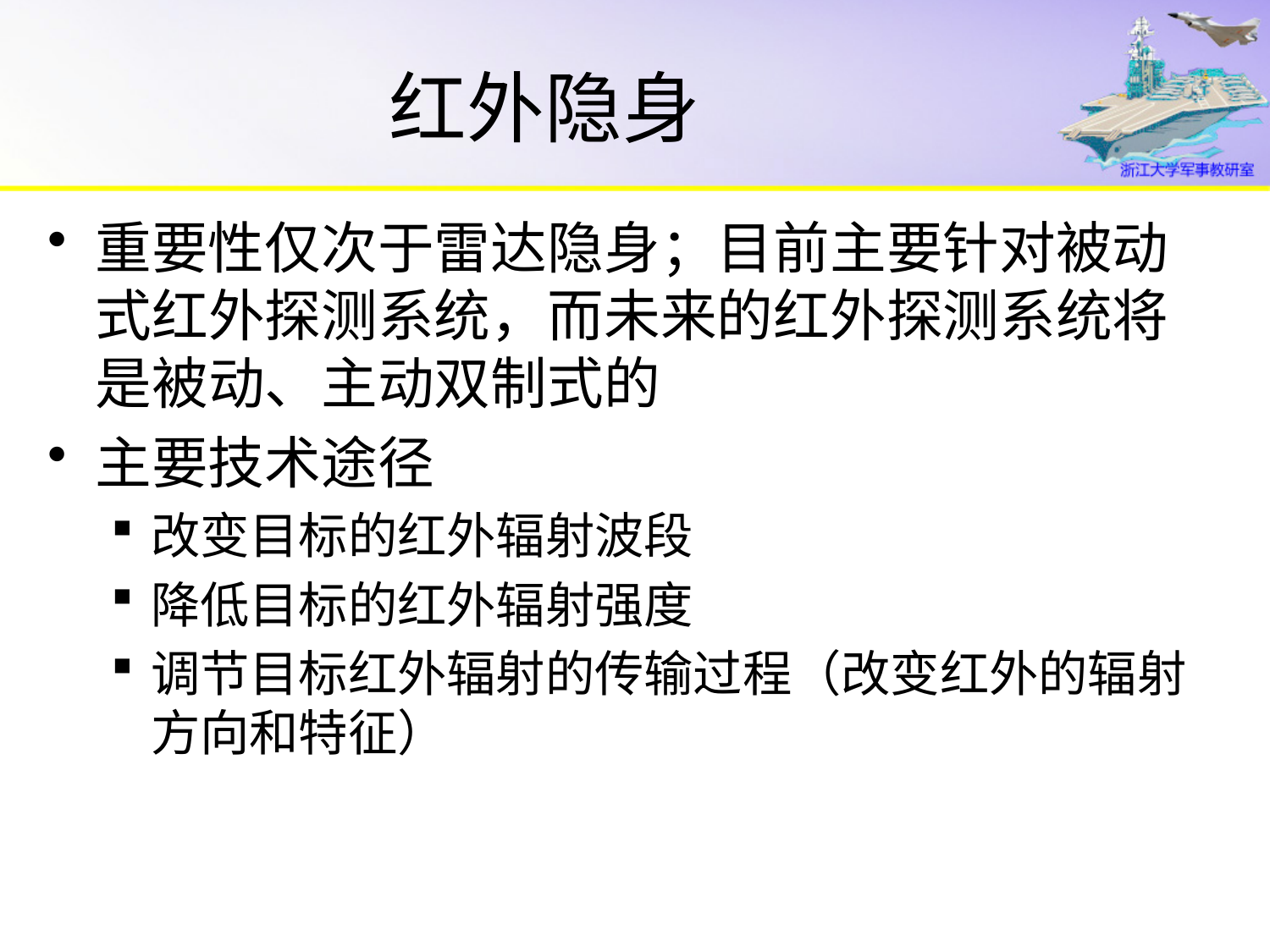

# 红外隐身
重要性仅次于雷达隐身；目前主要针对被动式红外探测系统，而未来的红外探测系统将是被动、主动双制式的
主要技术途径
改变目标的红外辐射波段
降低目标的红外辐射强度
调节目标红外辐射的传输过程（改变红外的辐射方向和特征）